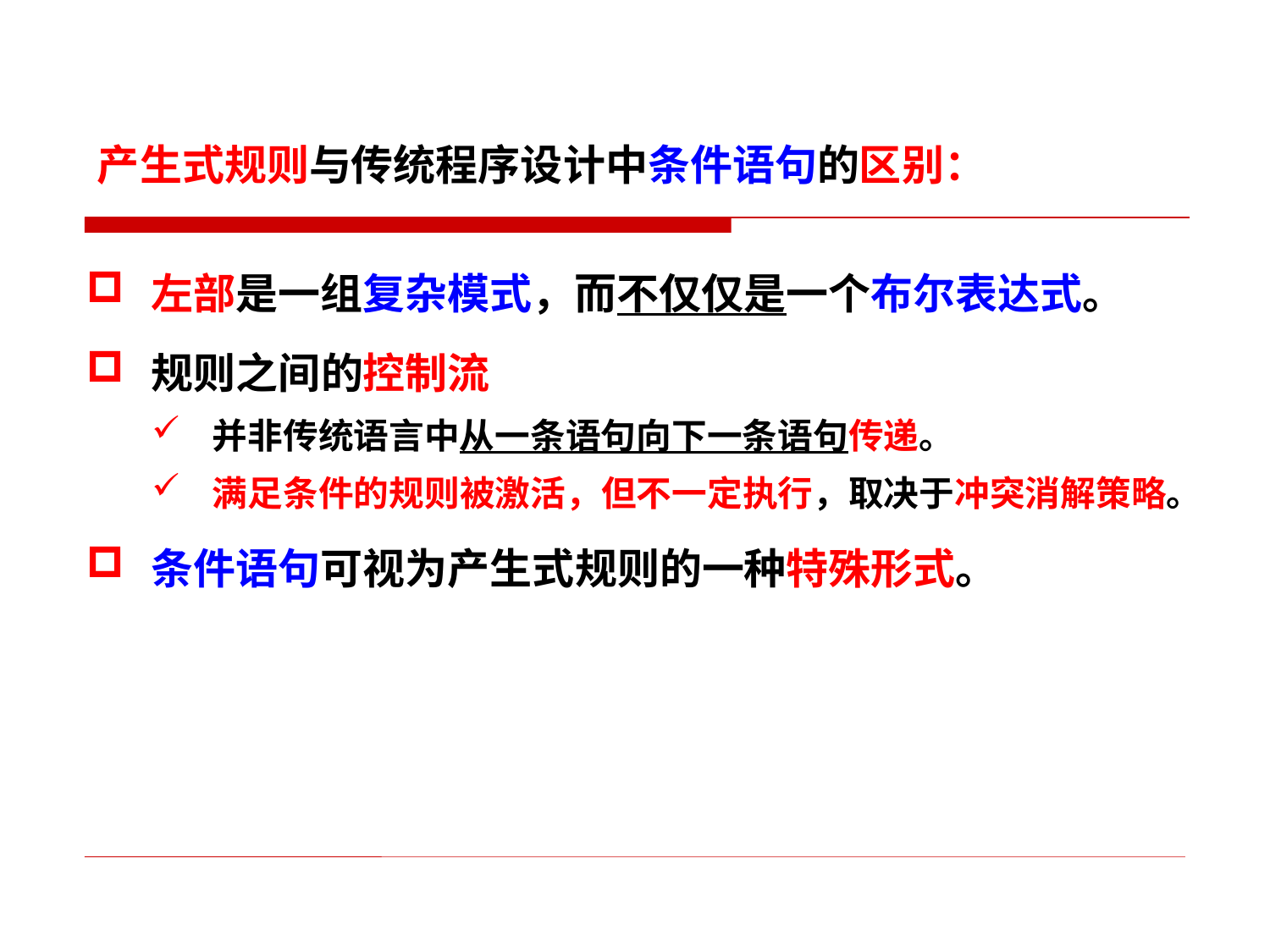

产生式规则与传统程序设计中条件语句的区别：
左部是一组复杂模式，而不仅仅是一个布尔表达式。
规则之间的控制流
并非传统语言中从一条语句向下一条语句传递。
满足条件的规则被激活，但不一定执行，取决于冲突消解策略。
条件语句可视为产生式规则的一种特殊形式。